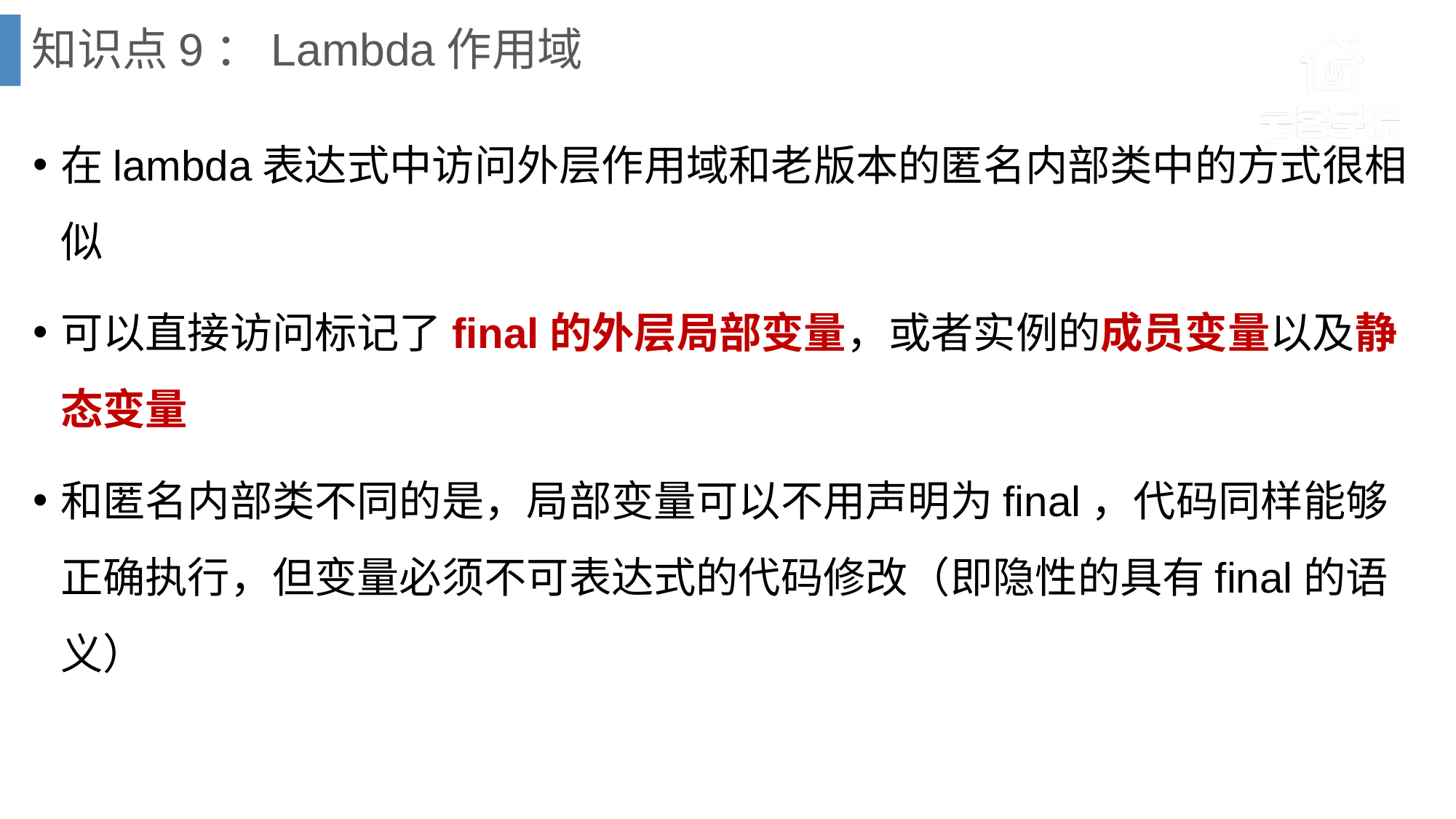

# 知识点9：Lambda作用域
在lambda表达式中访问外层作用域和老版本的匿名内部类中的方式很相似
可以直接访问标记了final的外层局部变量，或者实例的成员变量以及静态变量
和匿名内部类不同的是，局部变量可以不用声明为final，代码同样能够正确执行，但变量必须不可表达式的代码修改（即隐性的具有final的语义）